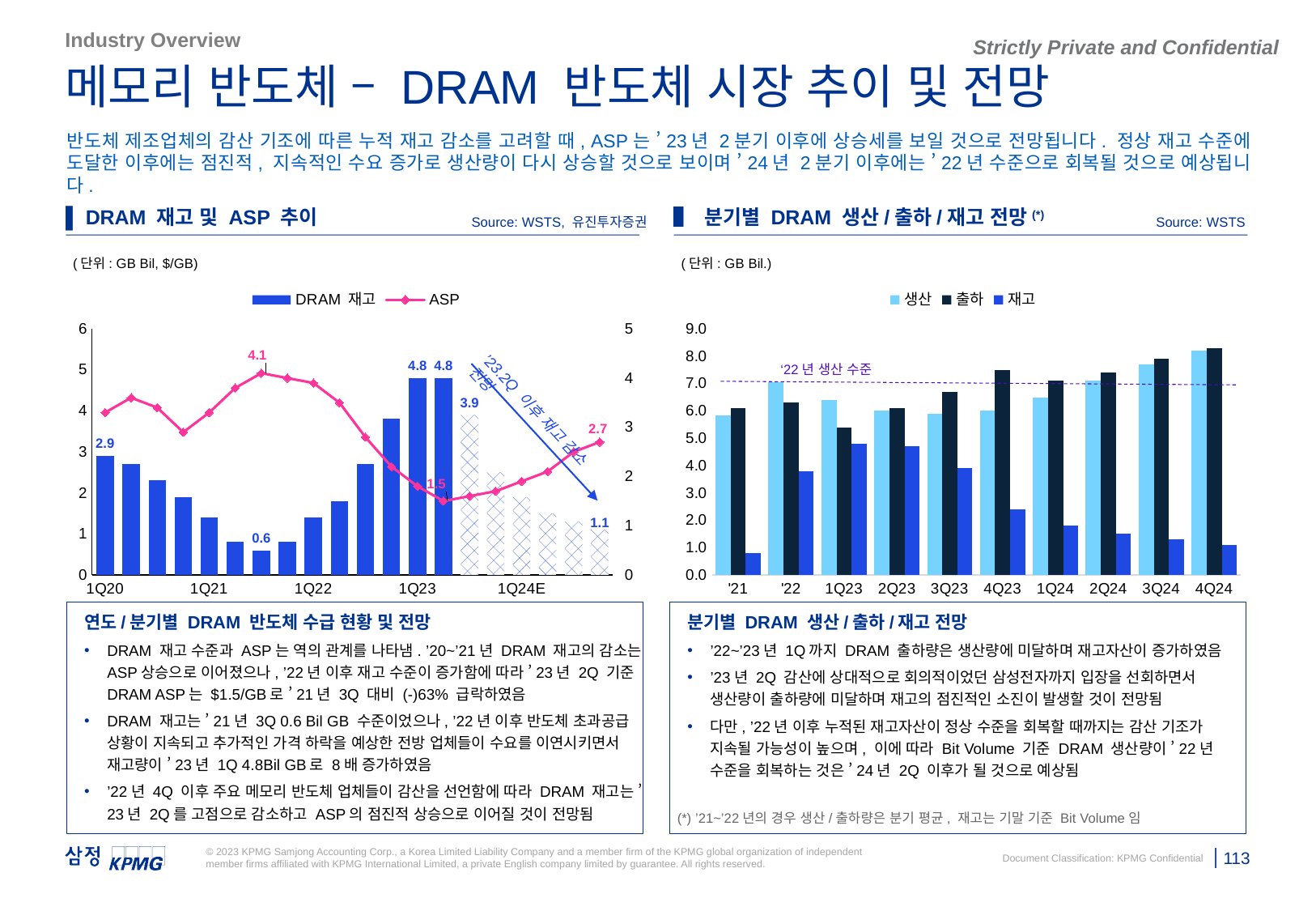

Industry Overview
메모리 반도체 – DRAM 반도체 시장 추이 및 전망
반도체 제조업체의 감산 기조에 따른 누적 재고 감소를 고려할 때, ASP는 ’23년 2분기 이후에 상승세를 보일 것으로 전망됩니다. 정상 재고 수준에 도달한 이후에는 점진적, 지속적인 수요 증가로 생산량이 다시 상승할 것으로 보이며 ’24년 2분기 이후에는 ’22년 수준으로 회복될 것으로 예상됩니다.
▌ DRAM 재고 및 ASP 추이

▌ 분기별 DRAM 생산/출하/재고 전망(*)

Source: WSTS, 유진투자증권
Source: WSTS
(단위: GB Bil, $/GB)
(단위: GB Bil.)

### Chart

| Category | DRAM 재고 | ASP |
|---|---|---|
| 1Q20 | 2.9 | 3.3 |
|  | 2.7 | 3.6 |
|  | 2.3 | 3.4 |
|  | 1.9 | 2.9 |
| 1Q21 | 1.4 | 3.3 |
|  | 0.8 | 3.8 |
|  | 0.6 | 4.1 |
|  | 0.8 | 4.0 |
| 1Q22 | 1.4 | 3.9 |
|  | 1.8 | 3.5 |
|  | 2.7 | 2.8 |
|  | 3.8 | 2.2 |
| 1Q23 | 4.8 | 1.8 |
|  | 4.8 | 1.5 |
|  | 3.9 | 1.6 |
|  | 2.5 | 1.7 |
| 1Q24E | 1.9 | 1.9 |

### Chart

| Category | 생산 | 출하 | 재고 |
|---|---|---|---|
| '21 | 5.825 | 6.1 | 0.8 |
| '22 | 7.05 | 6.3 | 3.8 |
| 1Q23 | 6.4 | 5.4 | 4.8 |
| 2Q23 | 6.0 | 6.1 | 4.7 |
| 3Q23 | 5.9 | 6.7 | 3.9 |
| 4Q23 | 6.0 | 7.5 | 2.4 |
| 1Q24 | 6.5 | 7.1 | 1.8 |
| 2Q24 | 7.1 | 7.4 | 1.5 |
| 3Q24 | 7.7 | 7.9 | 1.3 |
| 4Q24 | 8.2 | 8.3 | 1.1 |
‘22년 생산 수준
’23.2Q 이후 재고 감소 전망
연도/분기별 DRAM 반도체 수급 현황 및 전망
DRAM 재고 수준과 ASP는 역의 관계를 나타냄. ’20~’21년 DRAM 재고의 감소는 ASP상승으로 이어졌으나, ’22년 이후 재고 수준이 증가함에 따라 ’23년 2Q 기준 DRAM ASP는 $1.5/GB로 ’21년 3Q 대비 (-)63% 급락하였음
DRAM 재고는 ’21년 3Q 0.6 Bil GB 수준이었으나, ’22년 이후 반도체 초과공급 상황이 지속되고 추가적인 가격 하락을 예상한 전방 업체들이 수요를 이연시키면서 재고량이 ’23년 1Q 4.8Bil GB로 8배 증가하였음
’22년 4Q 이후 주요 메모리 반도체 업체들이 감산을 선언함에 따라 DRAM 재고는 ’23년 2Q를 고점으로 감소하고 ASP의 점진적 상승으로 이어질 것이 전망됨
분기별 DRAM 생산/출하/재고 전망
’22~’23년 1Q까지 DRAM 출하량은 생산량에 미달하며 재고자산이 증가하였음
’23년 2Q 감산에 상대적으로 회의적이었던 삼성전자까지 입장을 선회하면서 생산량이 출하량에 미달하며 재고의 점진적인 소진이 발생할 것이 전망됨
다만, ’22년 이후 누적된 재고자산이 정상 수준을 회복할 때까지는 감산 기조가 지속될 가능성이 높으며, 이에 따라 Bit Volume 기준 DRAM 생산량이 ’22년 수준을 회복하는 것은 ’24년 2Q 이후가 될 것으로 예상됨
(*) ’21~’22년의 경우 생산/출하량은 분기 평균, 재고는 기말 기준 Bit Volume임